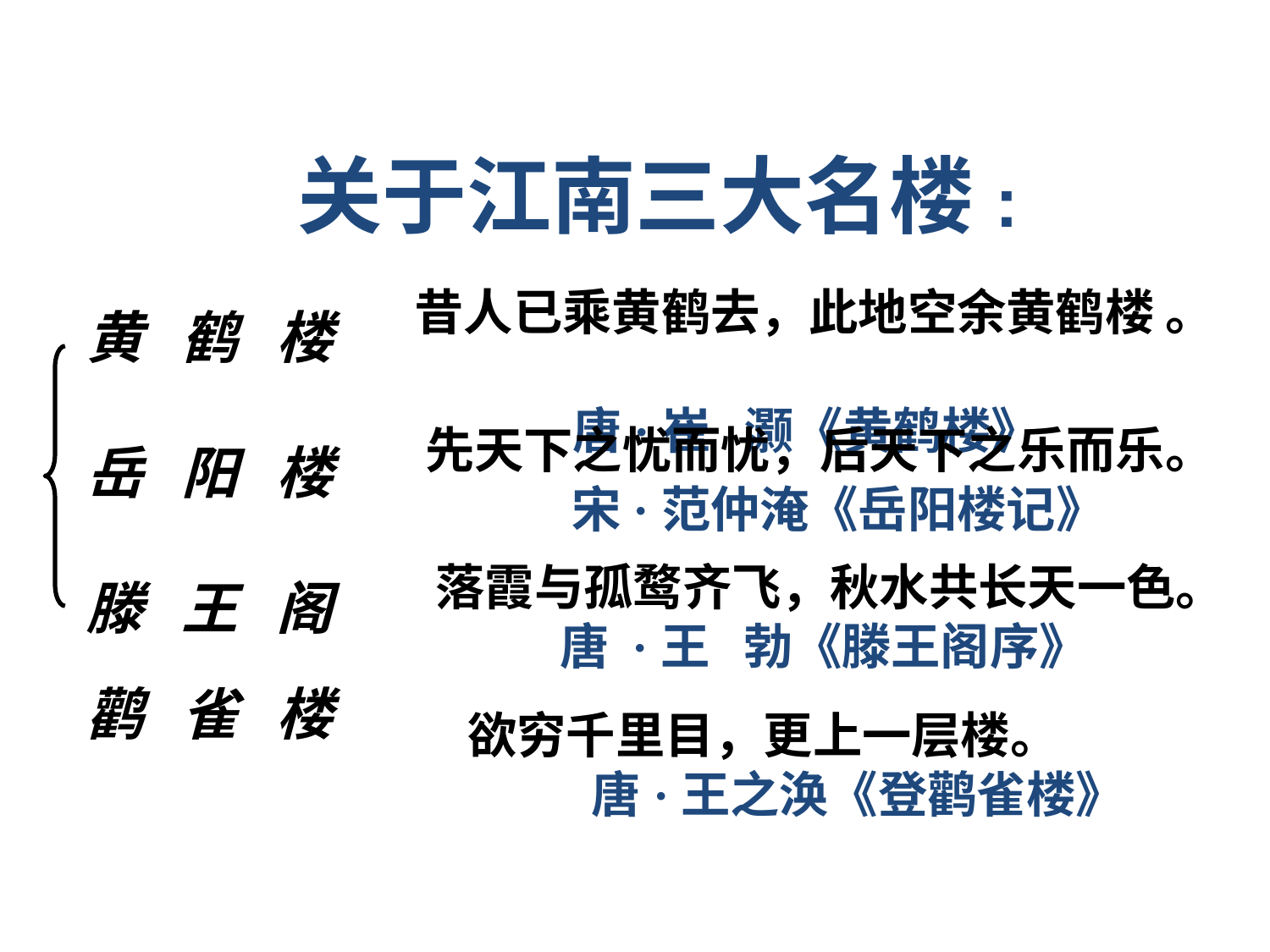

关于江南三大名楼:
昔人已乘黄鹤去，此地空余黄鹤楼 。
             唐·崔   灏《黄鹤楼》
黄   鹤   楼

岳   阳   楼

滕   王   阁

鹳   雀   楼

先天下之忧而忧，后天下之乐而乐。
            宋·范仲淹《岳阳楼记》
落霞与孤鹜齐飞，秋水共长天一色。
          唐 ·王   勃《滕王阁序》
欲穷千里目，更上一层楼。
          唐·王之涣《登鹳雀楼》